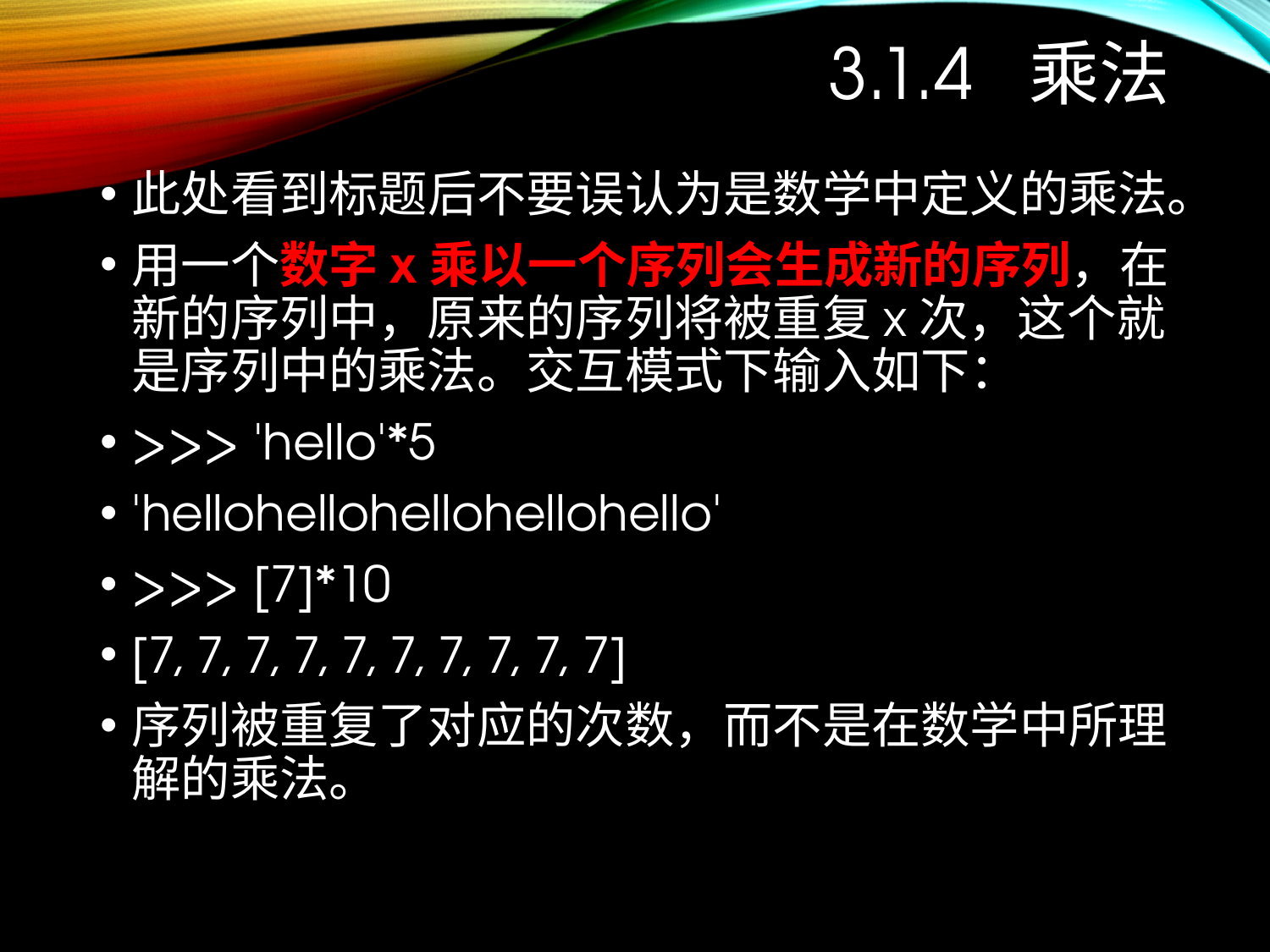

# 3.1.4  乘法
此处看到标题后不要误认为是数学中定义的乘法。
用一个数字x乘以一个序列会生成新的序列，在新的序列中，原来的序列将被重复x次，这个就是序列中的乘法。交互模式下输入如下：
>>> 'hello'*5
'hellohellohellohellohello'
>>> [7]*10
[7, 7, 7, 7, 7, 7, 7, 7, 7, 7]
序列被重复了对应的次数，而不是在数学中所理解的乘法。